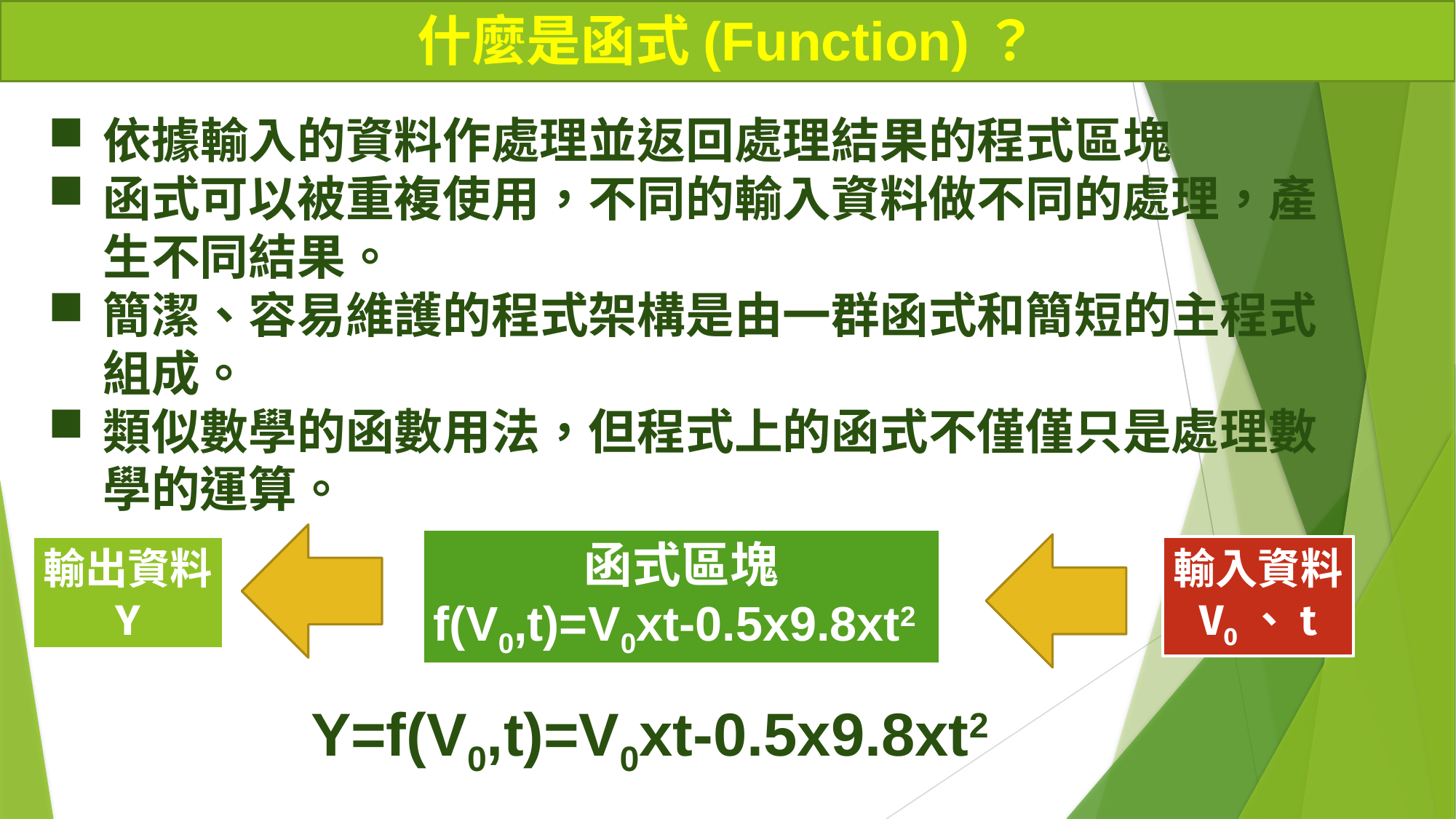

什麼是函式(Function)？
依據輸入的資料作處理並返回處理結果的程式區塊
函式可以被重複使用，不同的輸入資料做不同的處理，產生不同結果。
簡潔、容易維護的程式架構是由一群函式和簡短的主程式組成。
類似數學的函數用法，但程式上的函式不僅僅只是處理數學的運算。

函式區塊
f(V0,t)=V0xt-0.5x9.8xt2

輸出資料
Y
輸入資料
V0、t
Y=f(V0,t)=V0xt-0.5x9.8xt2